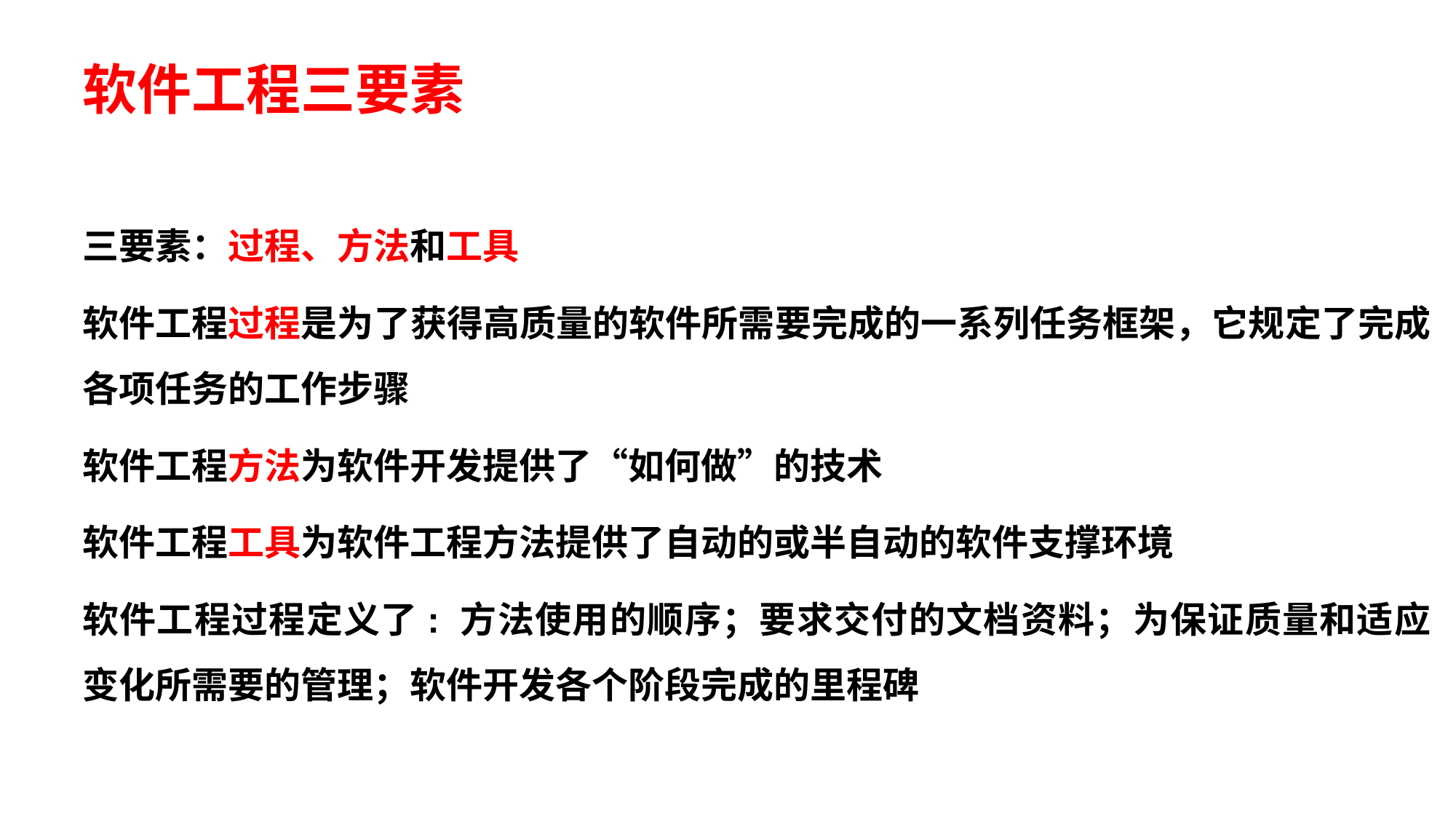

软件工程三要素
三要素：过程、方法和工具
软件工程过程是为了获得高质量的软件所需要完成的一系列任务框架，它规定了完成各项任务的工作步骤
软件工程方法为软件开发提供了“如何做”的技术
软件工程工具为软件工程方法提供了自动的或半自动的软件支撑环境
软件工程过程定义了: 方法使用的顺序；要求交付的文档资料；为保证质量和适应变化所需要的管理；软件开发各个阶段完成的里程碑